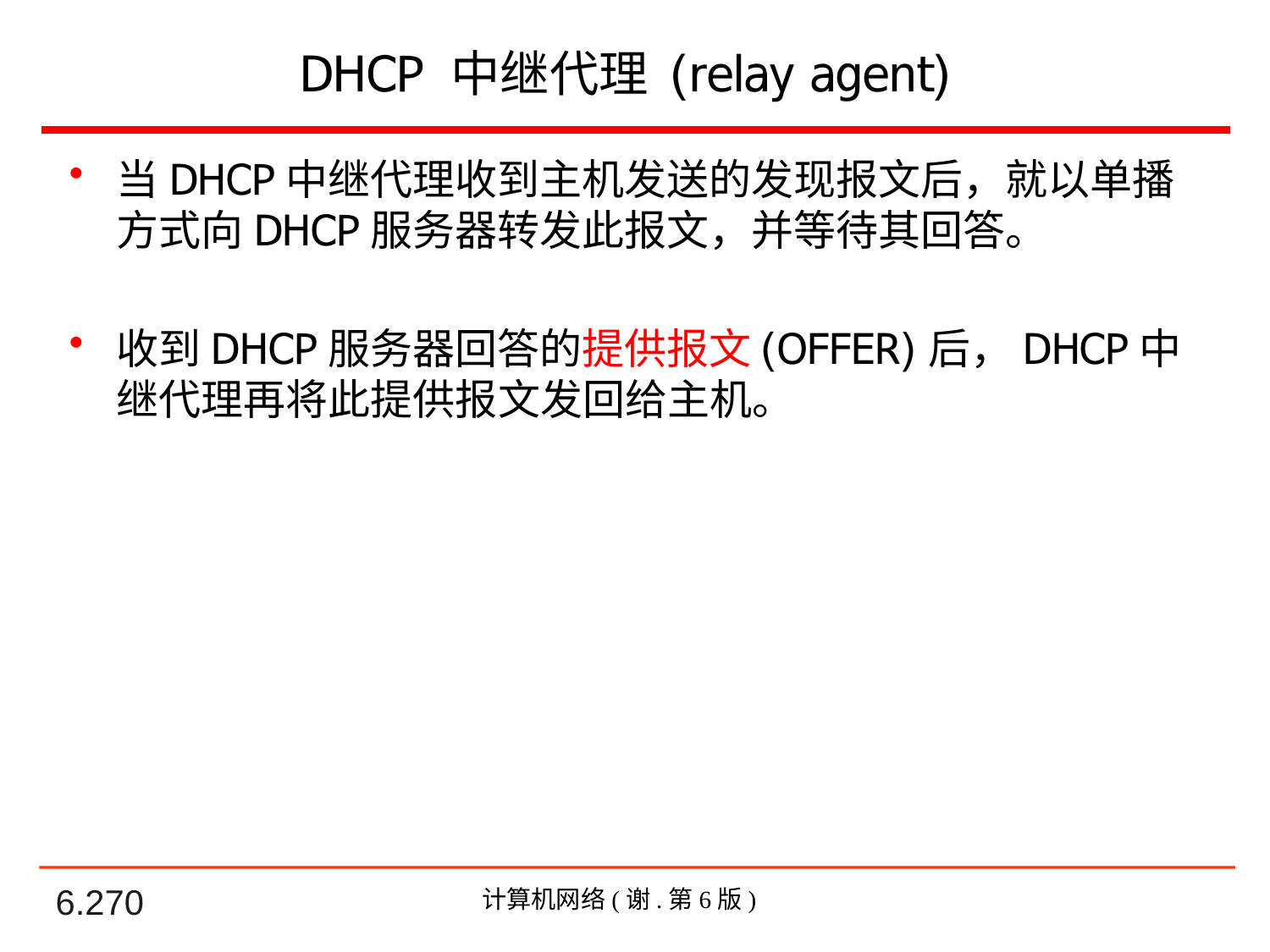

# DHCP 中继代理 (relay agent)
当DHCP中继代理收到主机发送的发现报文后，就以单播方式向DHCP服务器转发此报文，并等待其回答。

收到DHCP服务器回答的提供报文(OFFER)后，DHCP中继代理再将此提供报文发回给主机。